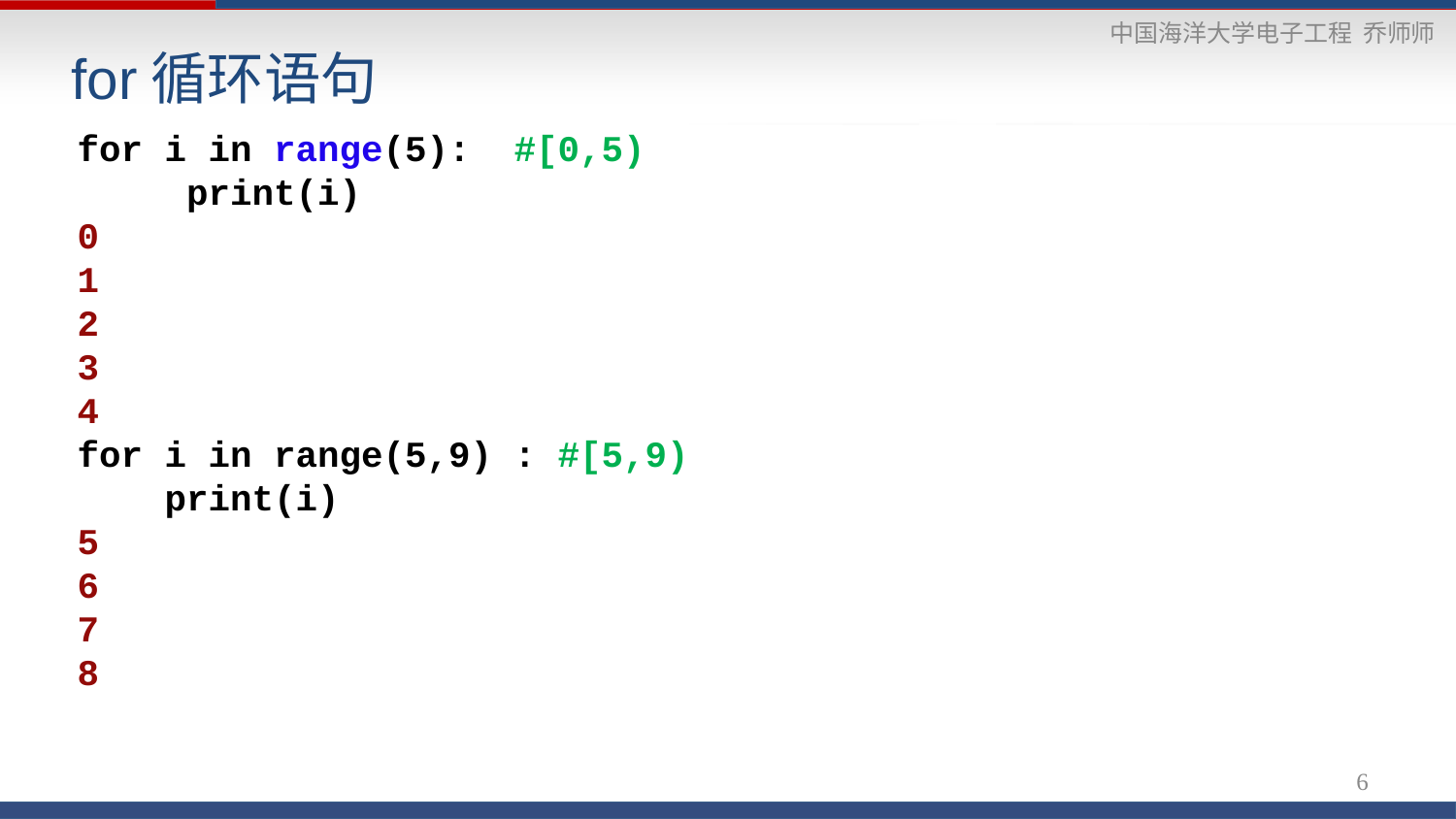

# for循环语句
for i in range(5):  #[0,5)
     print(i)
0
1
2
3
4
for i in range(5,9) : #[5,9)
    print(i)
5
6
7
8

6